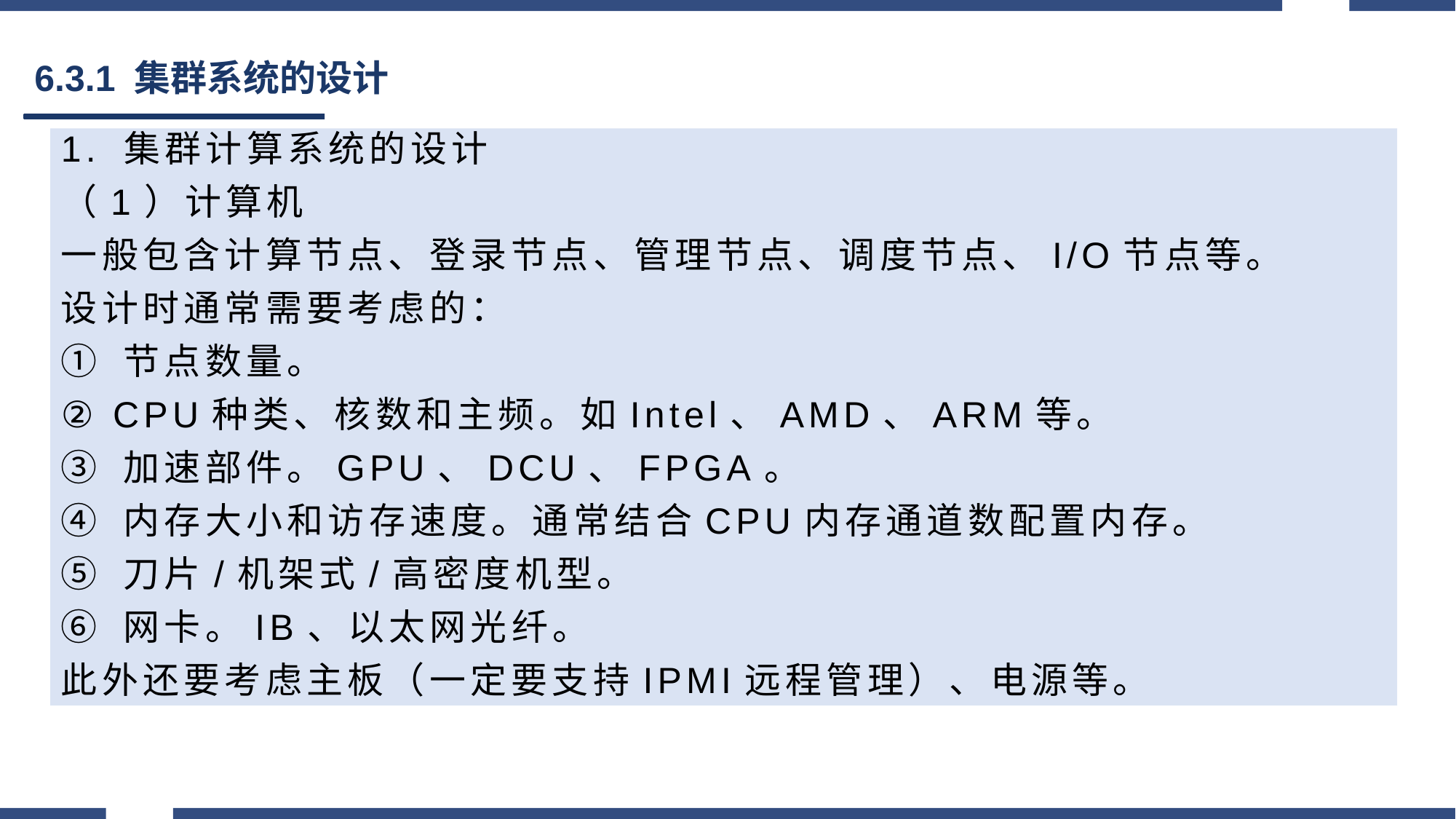

# 6.3.1 集群系统的设计
1. 集群计算系统的设计
（1）计算机
一般包含计算节点、登录节点、管理节点、调度节点、I/O节点等。
设计时通常需要考虑的：
① 节点数量。
② CPU种类、核数和主频。如Intel、AMD、ARM等。
③ 加速部件。GPU、DCU、FPGA。
④ 内存大小和访存速度。通常结合CPU内存通道数配置内存。
⑤ 刀片/机架式/高密度机型。
⑥ 网卡。IB、以太网光纤。
此外还要考虑主板（一定要支持IPMI远程管理）、电源等。